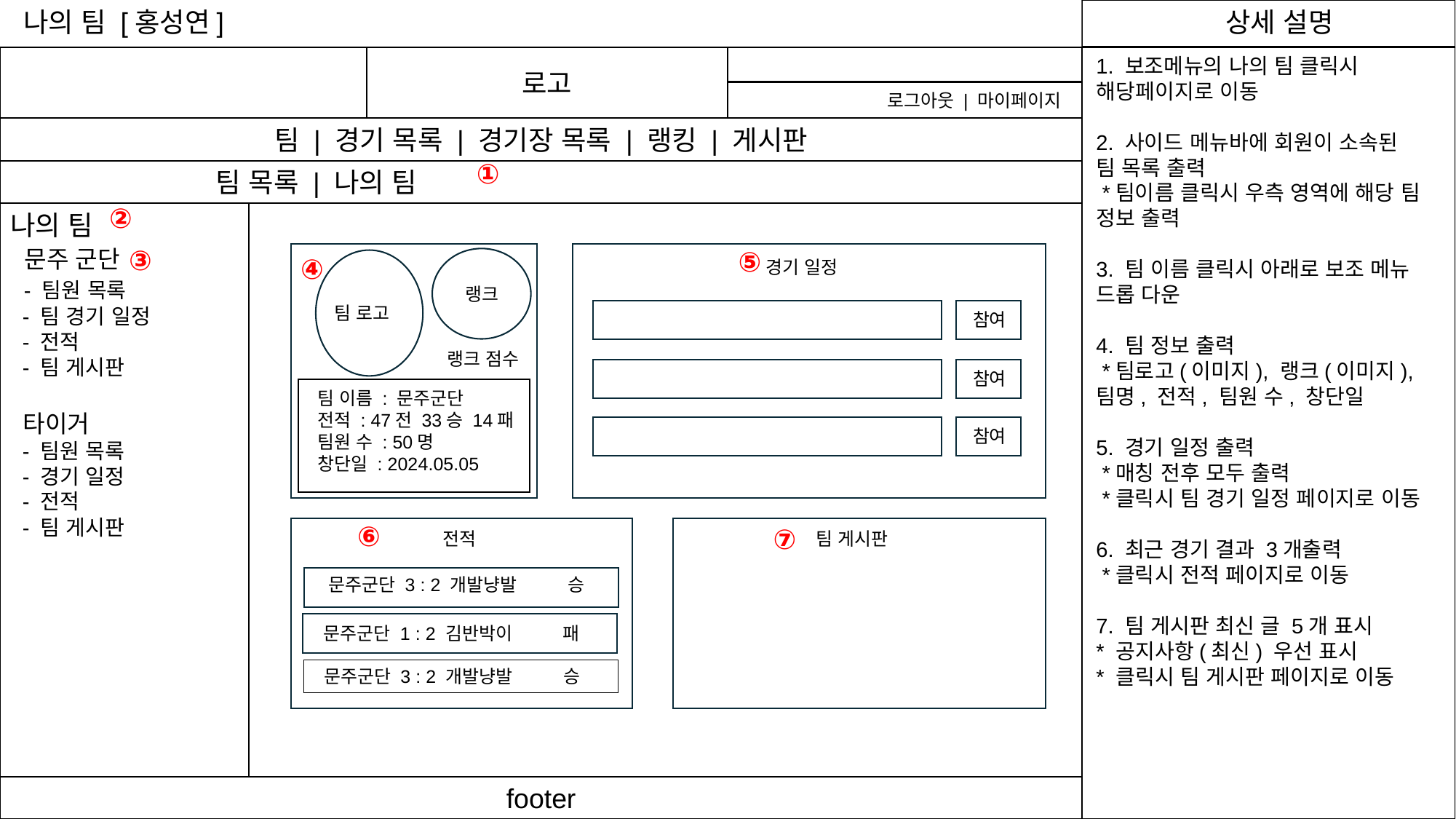

나의 팀 [홍성연]

로고
1. 보조메뉴의 나의 팀 클릭시 해당페이지로 이동

2. 사이드 메뉴바에 회원이 소속된 팀 목록 출력
 *팀이름 클릭시 우측 영역에 해당 팀 정보 출력

3. 팀 이름 클릭시 아래로 보조 메뉴 드롭 다운

4. 팀 정보 출력
 *팀로고(이미지), 랭크(이미지), 팀명, 전적, 팀원 수, 창단일

5. 경기 일정 출력
 *매칭 전후 모두 출력
 *클릭시 팀 경기 일정 페이지로 이동

6. 최근 경기 결과 3개출력
 *클릭시 전적 페이지로 이동

7. 팀 게시판 최신 글 5개 표시
* 공지사항(최신) 우선 표시
* 클릭시 팀 게시판 페이지로 이동

로그아웃 | 마이페이지
팀 | 경기 목록 | 경기장 목록 | 랭킹 | 게시판
①

                          팀 목록 | 나의 팀
②
나의 팀
 문주 군단
  - 팀원 목록
  - 팀 경기 일정
  - 전적
  - 팀 게시판

 타이거
  - 팀원 목록
  - 경기 일정
  - 전적
  - 팀 게시판
③
⑤

④

경기 일정
랭크
팀 로고

참여
랭크 점수

참여

팀 이름 : 문주군단
전적 : 47전 33승 14패
팀원 수 : 50명
창단일 : 2024.05.05

참여
⑥
⑦

전적
팀 게시판

 문주군단 3 : 2 개발냥발          승

  문주군단 1 : 2 김반박이          패
 문주군단 3 : 2 개발냥발          승
footer